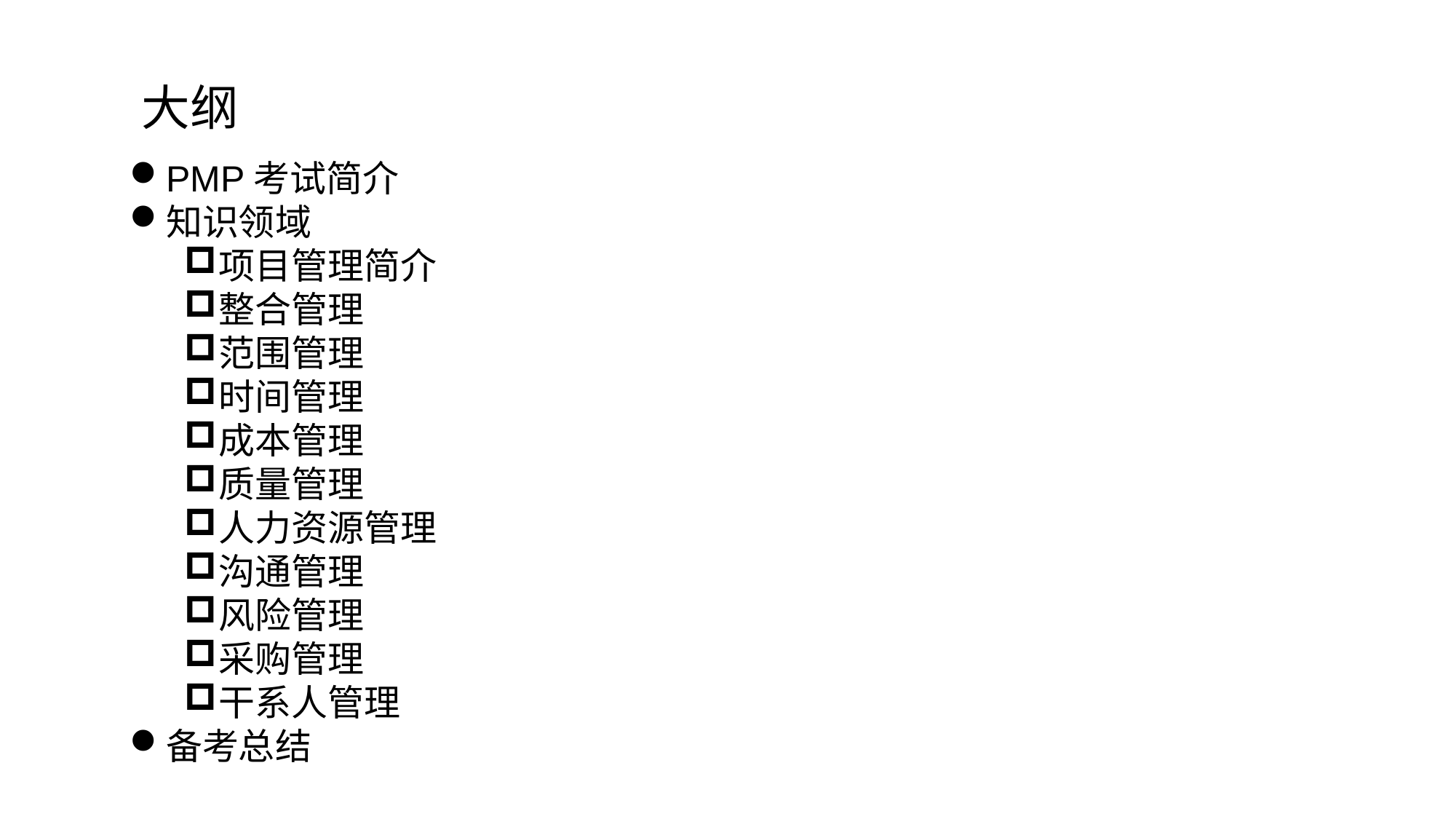

大纲
PMP考试简介
知识领域
项目管理简介
整合管理
范围管理
时间管理
成本管理
质量管理
人力资源管理
沟通管理
风险管理
采购管理
干系人管理
备考总结